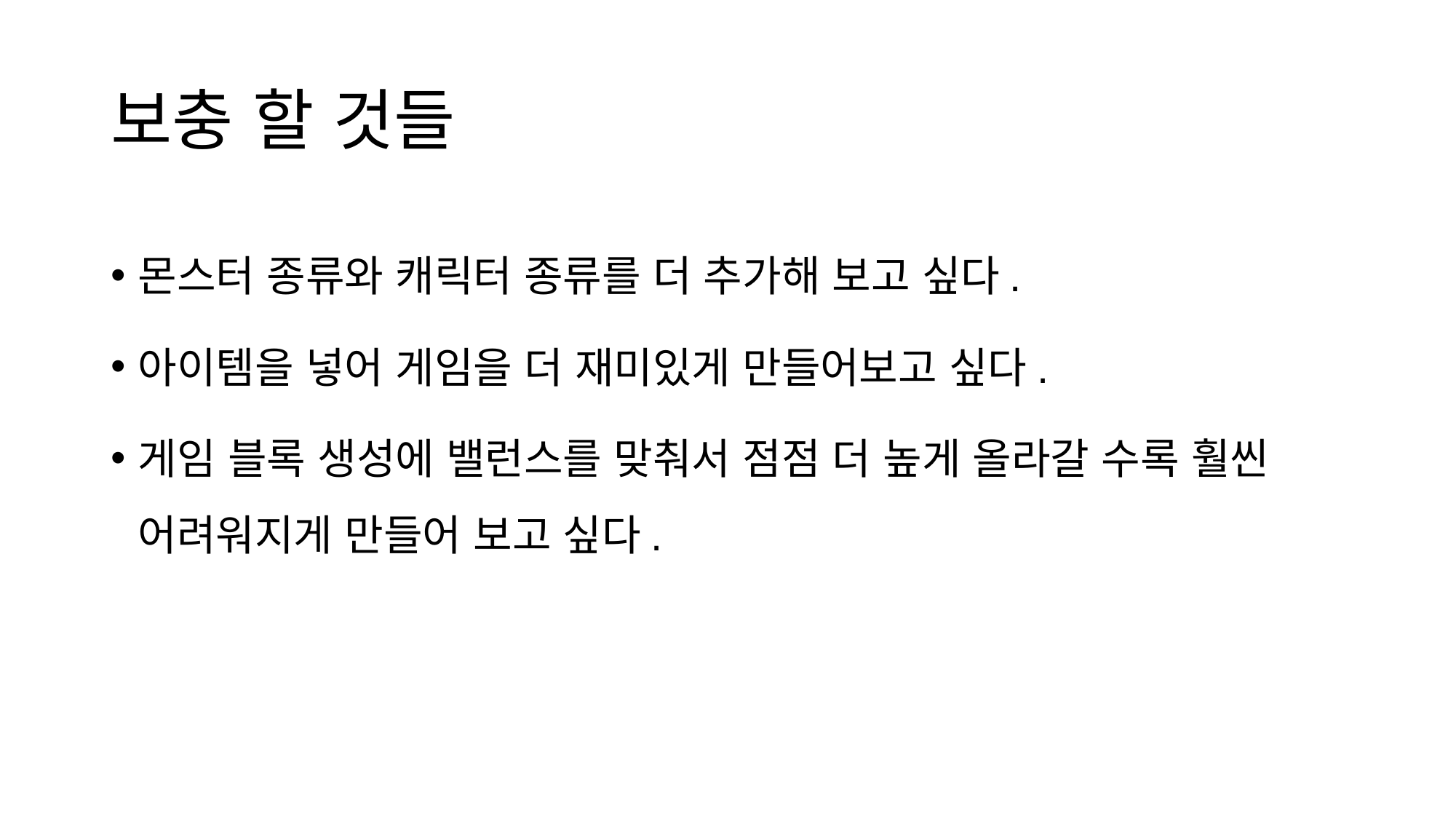

# 보충 할 것들
몬스터 종류와 캐릭터 종류를 더 추가해 보고 싶다.
아이템을 넣어 게임을 더 재미있게 만들어보고 싶다.
게임 블록 생성에 밸런스를 맞춰서 점점 더 높게 올라갈 수록 훨씬 어려워지게 만들어 보고 싶다.